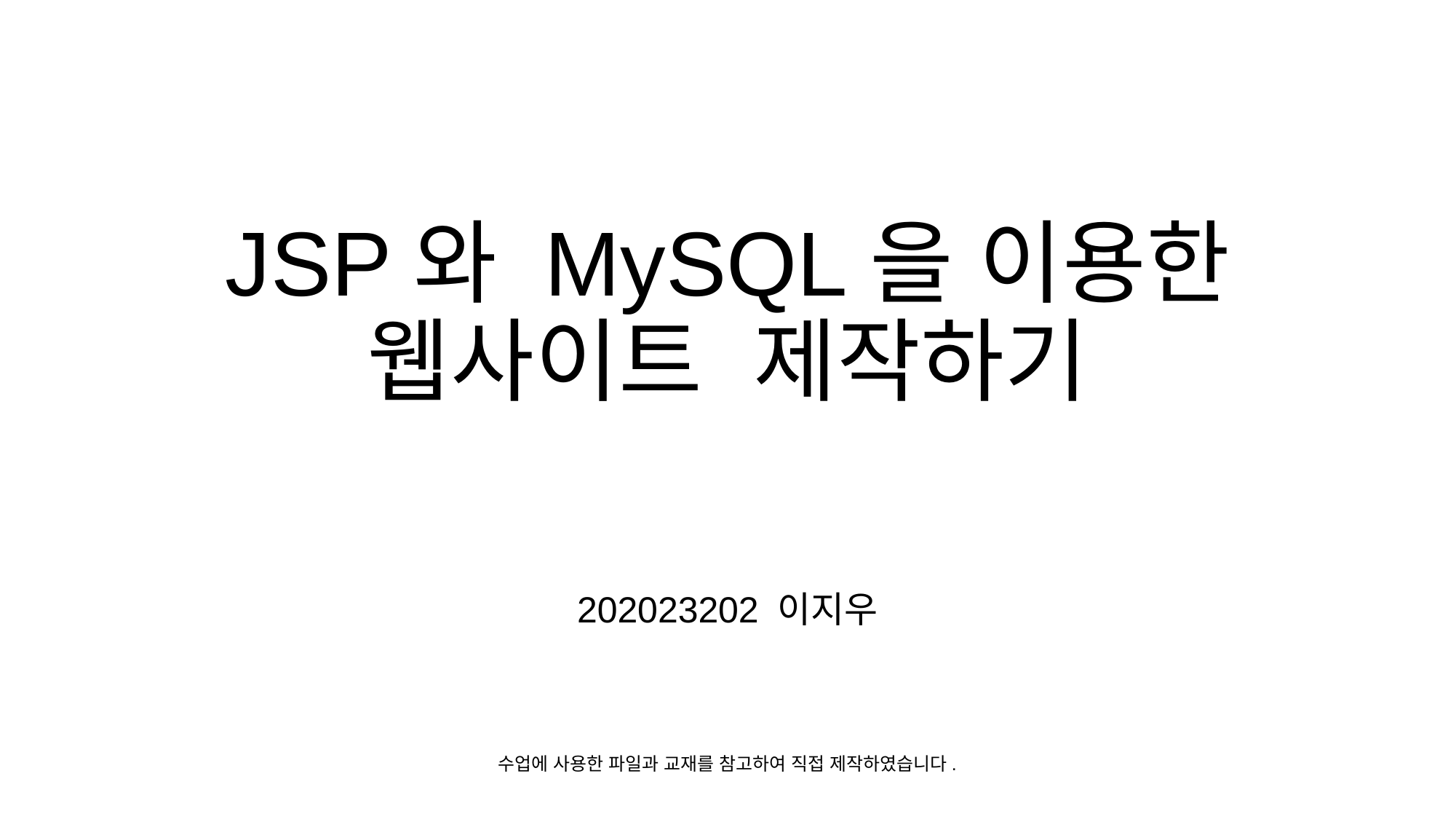

# JSP와 MySQL을 이용한 웹사이트  제작하기
202023202 이지우

수업에 사용한 파일과 교재를 참고하여 직접 제작하였습니다.